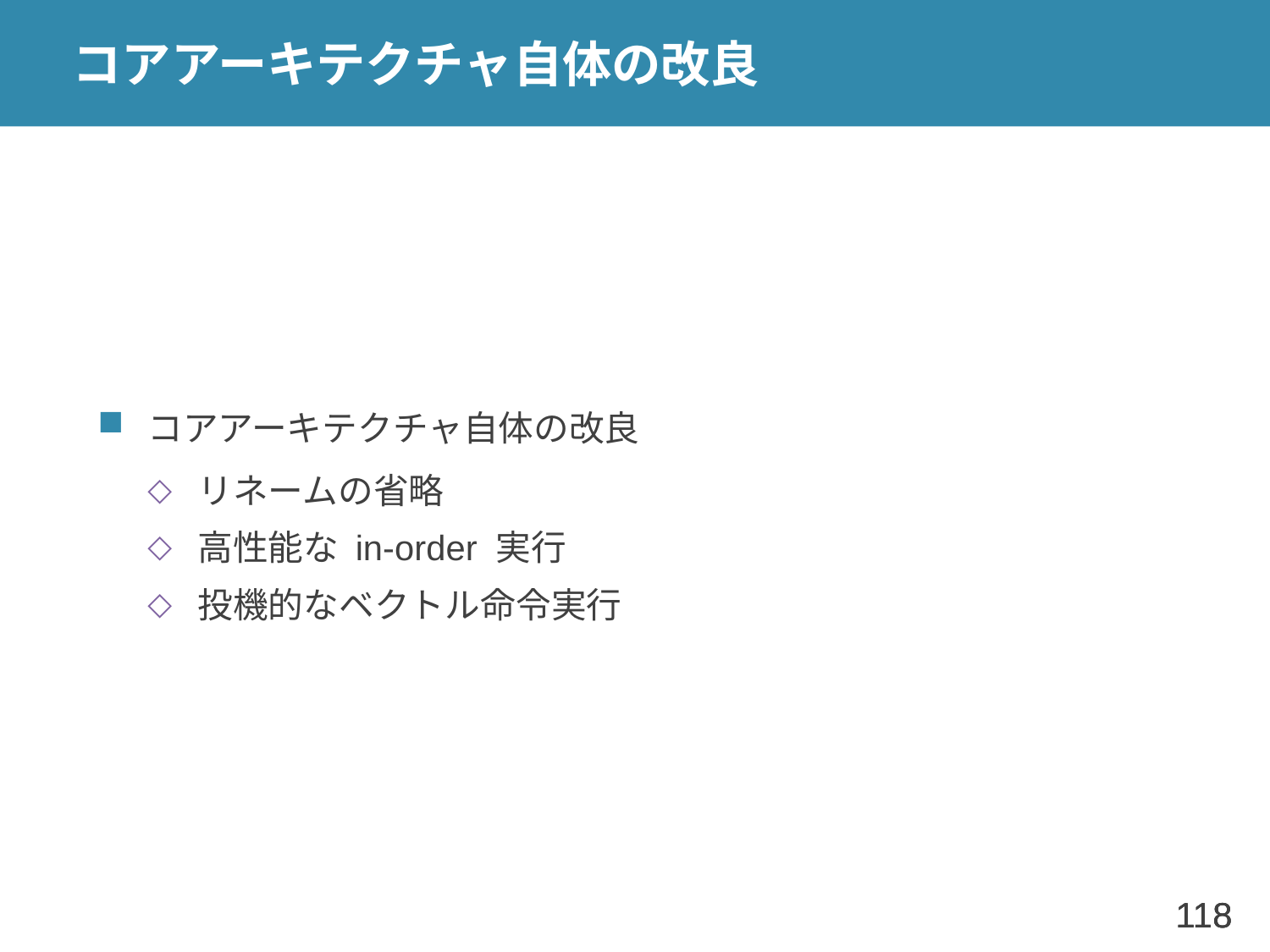

# コアアーキテクチャ自体の改良
コアアーキテクチャ自体の改良
リネームの省略
高性能な in-order 実行
投機的なベクトル命令実行